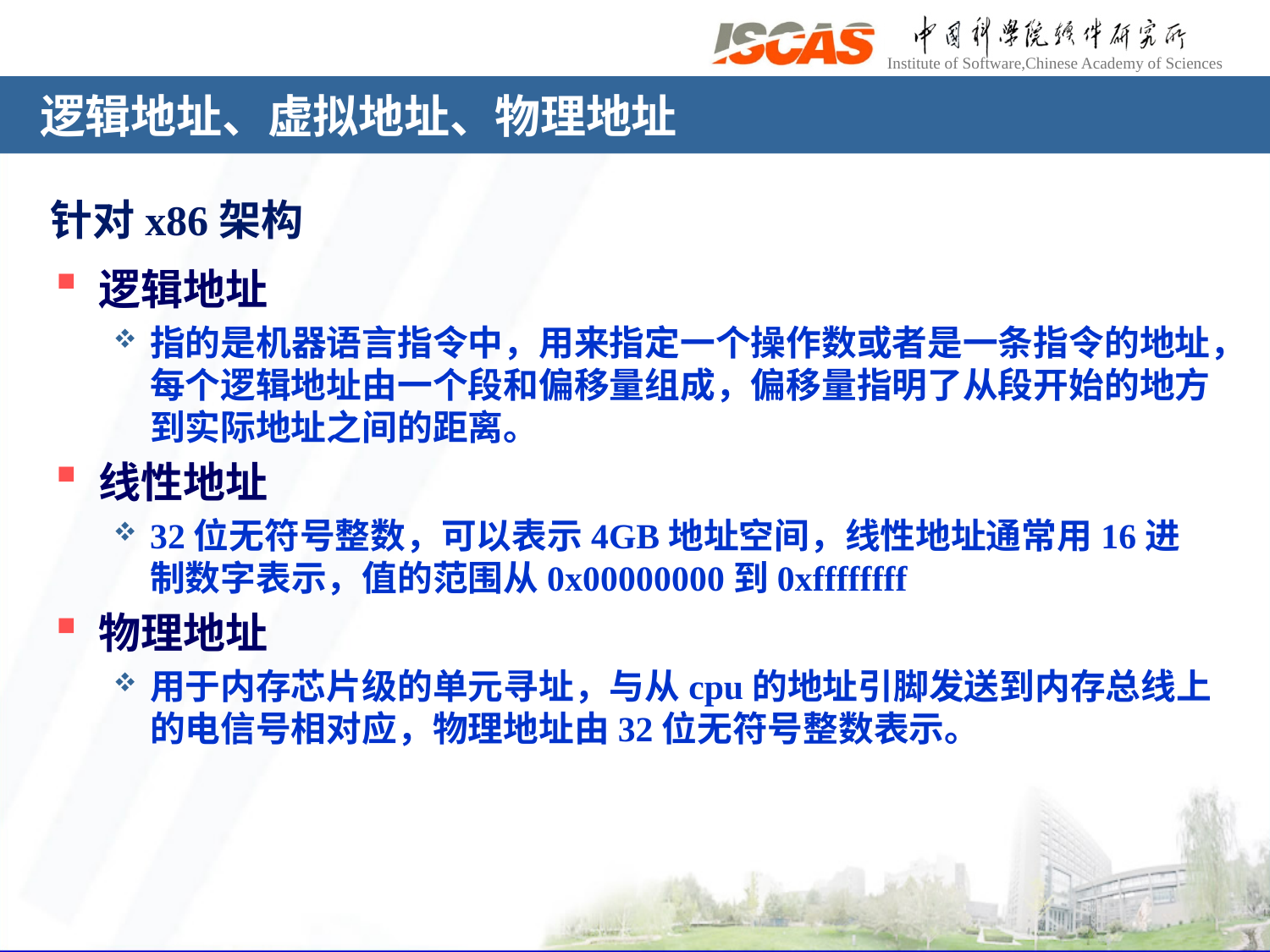

# 逻辑地址、虚拟地址、物理地址
针对x86架构
逻辑地址
指的是机器语言指令中，用来指定一个操作数或者是一条指令的地址，每个逻辑地址由一个段和偏移量组成，偏移量指明了从段开始的地方到实际地址之间的距离。
线性地址
32位无符号整数，可以表示4GB地址空间，线性地址通常用16进制数字表示，值的范围从0x00000000到0xffffffff
物理地址
用于内存芯片级的单元寻址，与从cpu的地址引脚发送到内存总线上的电信号相对应，物理地址由32位无符号整数表示。